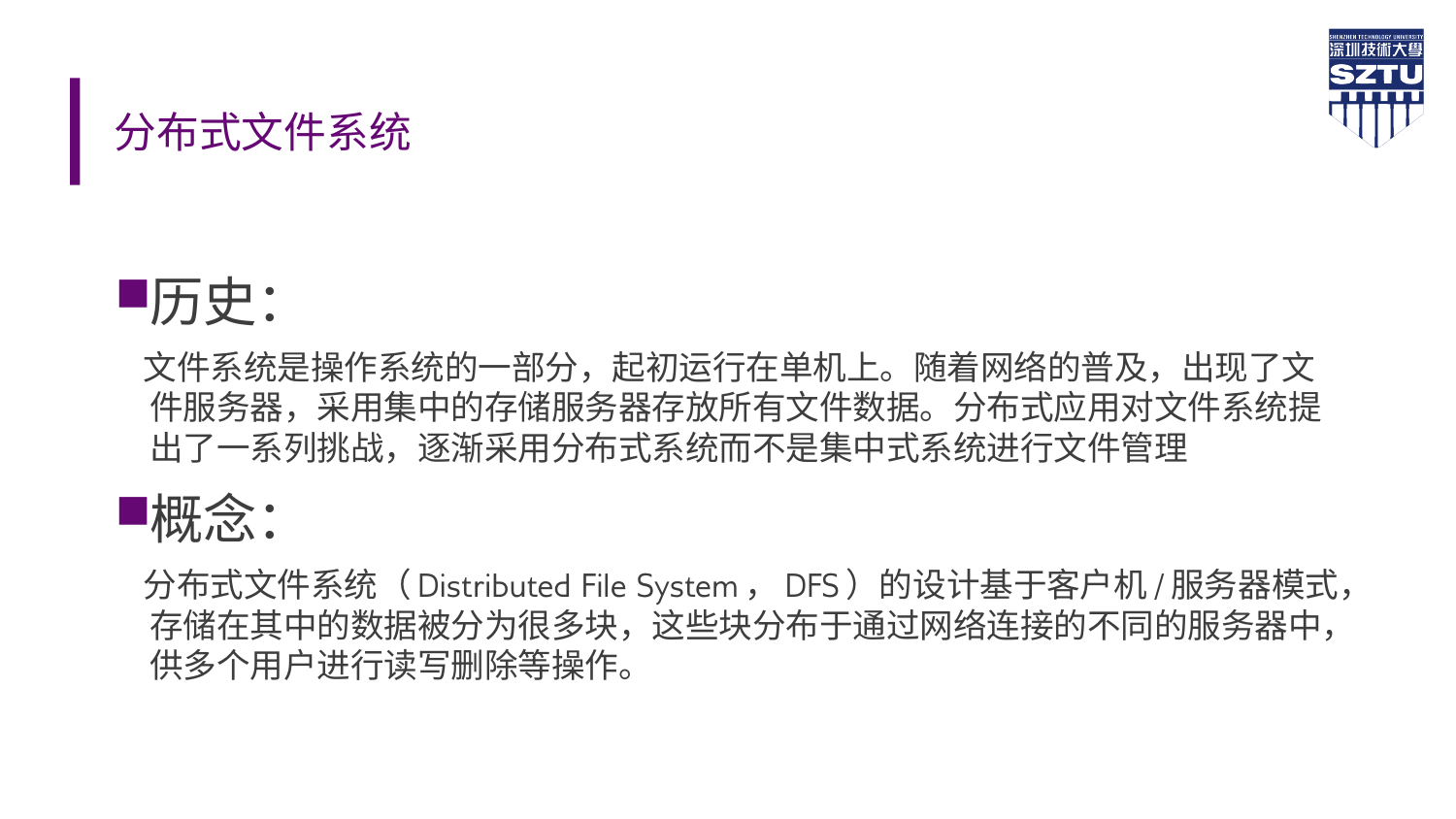

# 分布式文件系统
历史：
   文件系统是操作系统的一部分，起初运行在单机上。随着网络的普及，出现了文件服务器，采用集中的存储服务器存放所有文件数据。分布式应用对文件系统提出了一系列挑战，逐渐采用分布式系统而不是集中式系统进行文件管理
概念：
   分布式文件系统（Distributed File System，DFS）的设计基于客户机/服务器模式，存储在其中的数据被分为很多块，这些块分布于通过网络连接的不同的服务器中，供多个用户进行读写删除等操作。